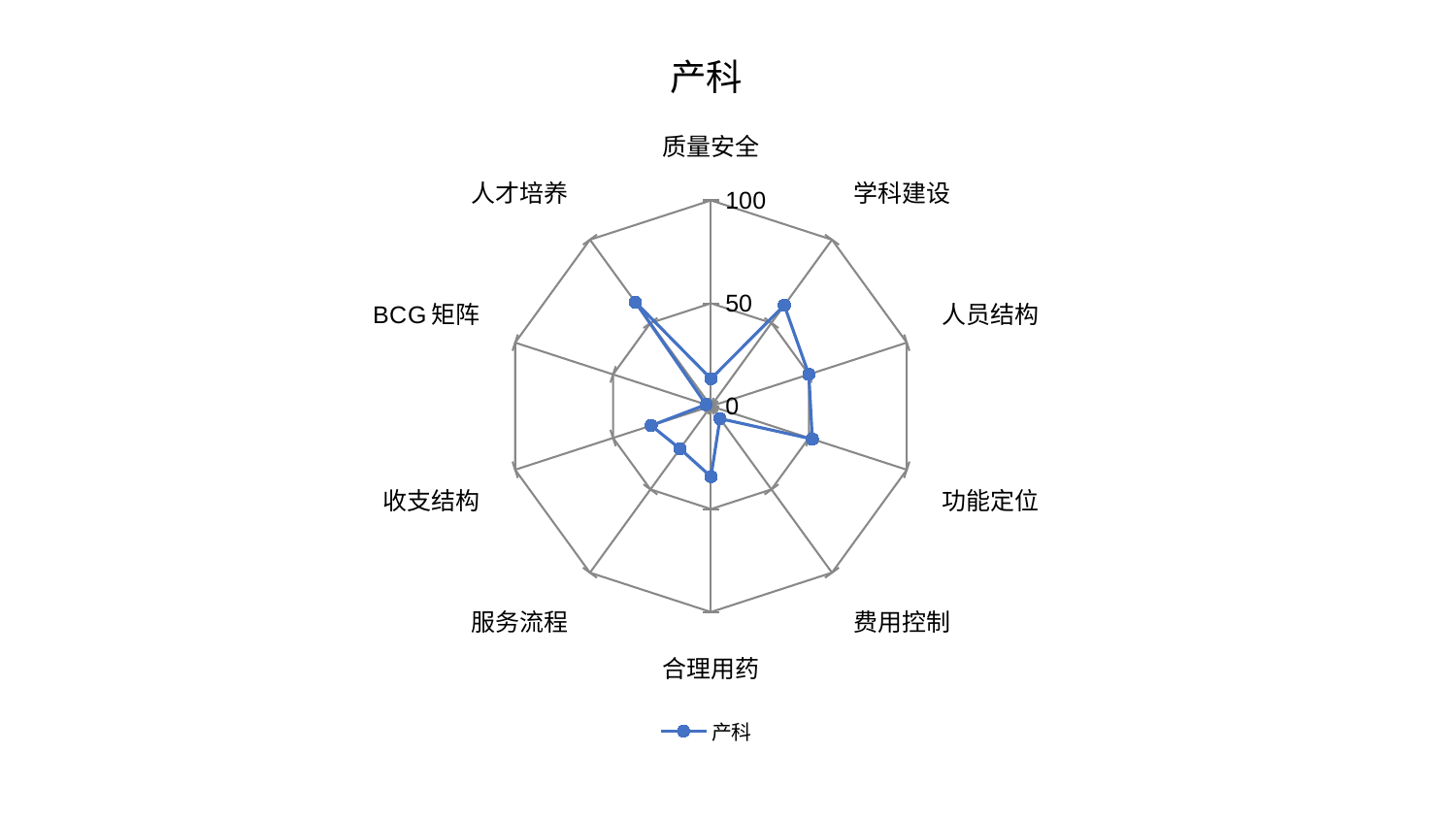

### Chart: 产科

| Category | 产科 |
|---|---|
| 质量安全 | 13.332401499780763 |
| 学科建设 | 60.619524632074835 |
| 人员结构 | 49.97914354516045 |
| 功能定位 | 51.76033198203094 |
| 费用控制 | 7.476973653781391 |
| 合理用药 | 34.24968740553427 |
| 服务流程 | 25.583416062832278 |
| 收支结构 | 30.53840018800021 |
| BCG矩阵 | 2.4707807209636337 |
| 人才培养 | 62.45826244047982 |
110